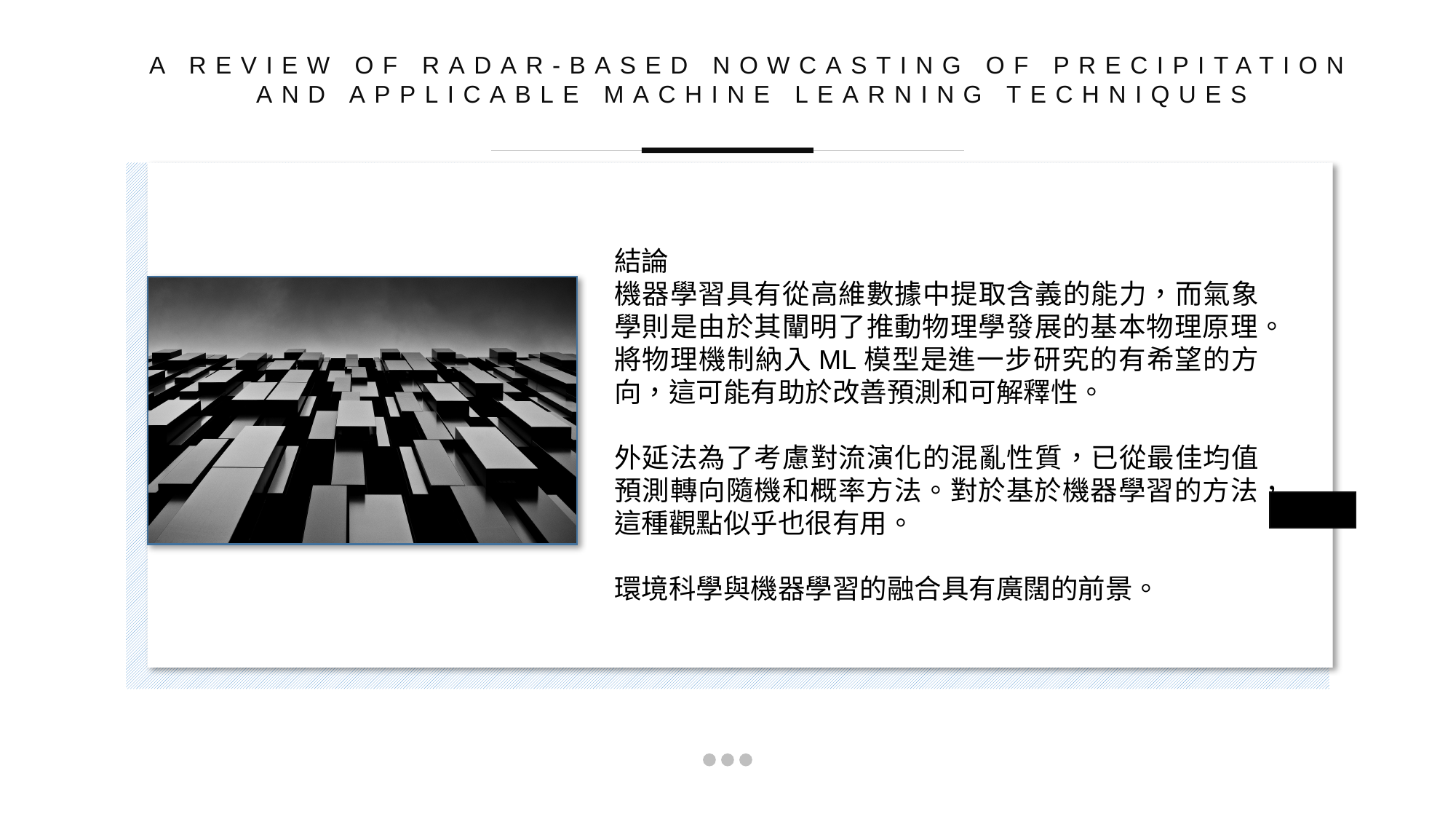

A REVIEW OF RADAR-BASED NOWCASTING OF PRECIPITATION AND APPLICABLE MACHINE LEARNING TECHNIQUES

結論
機器學習具有從高維數據中提取含義的能力，而氣象學則是由於其闡明了推動物理學發展的基本物理原理。將物理機制納入ML模型是進一步研究的有希望的方向，這可能有助於改善預測和可解釋性。

外延法為了考慮對流演化的混亂性質，已從最佳均值預測轉向隨機和概率方法。對於基於機器學習的方法，這種觀點似乎也很有用。

環境科學與機器學習的融合具有廣闊的前景。